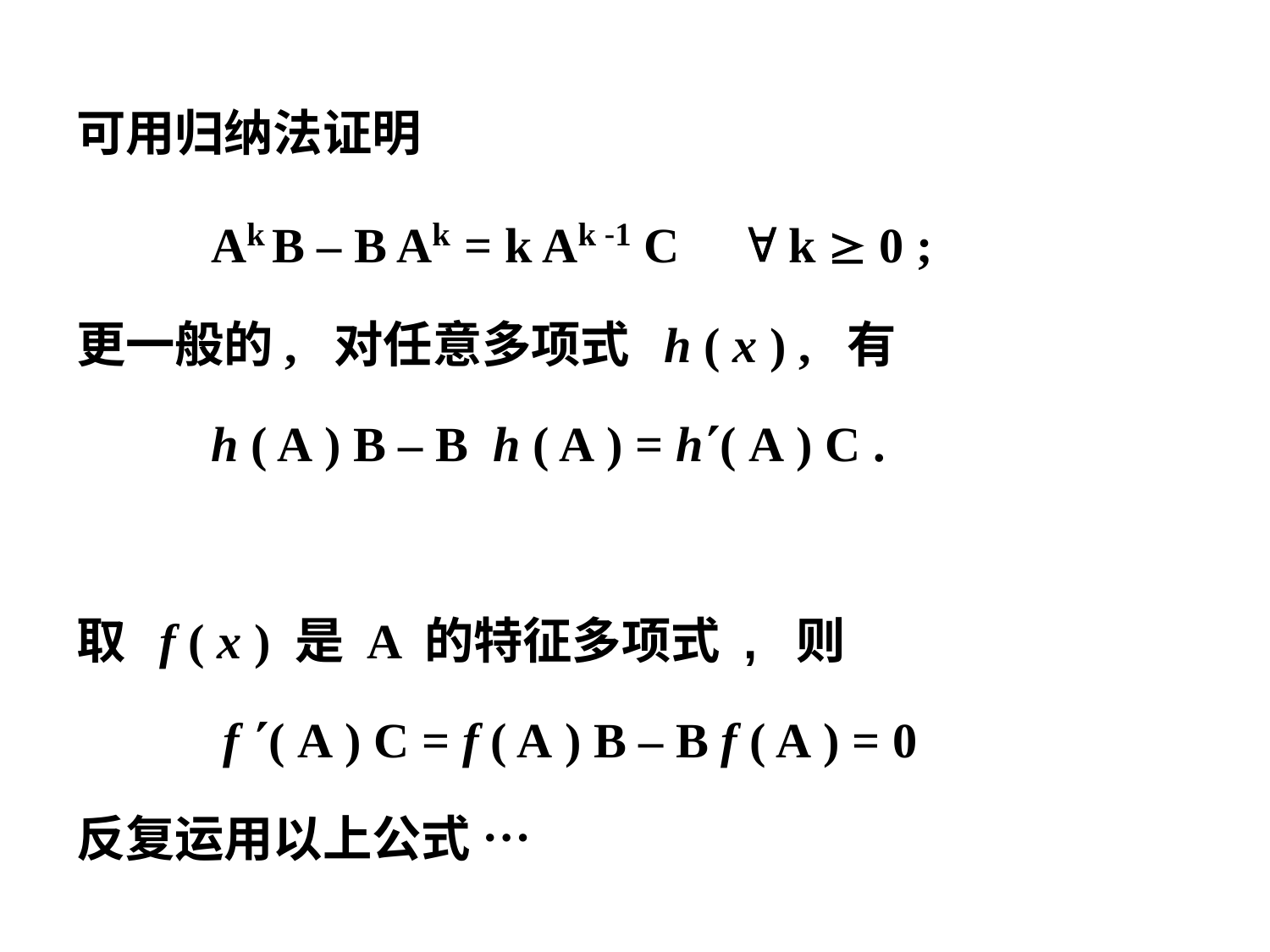

可用归纳法证明
           Ak B – B Ak  = k Ak -1 C     ∀ k ≥ 0 ;
更一般的,  对任意多项式  h ( x ) ,  有
           h ( A ) B – B  h ( A ) = h′( A ) C .

取  f ( x ) 是 A 的特征多项式 ,  则
            f ′( A ) C = f ( A ) B – B f ( A ) = 0
反复运用以上公式 …